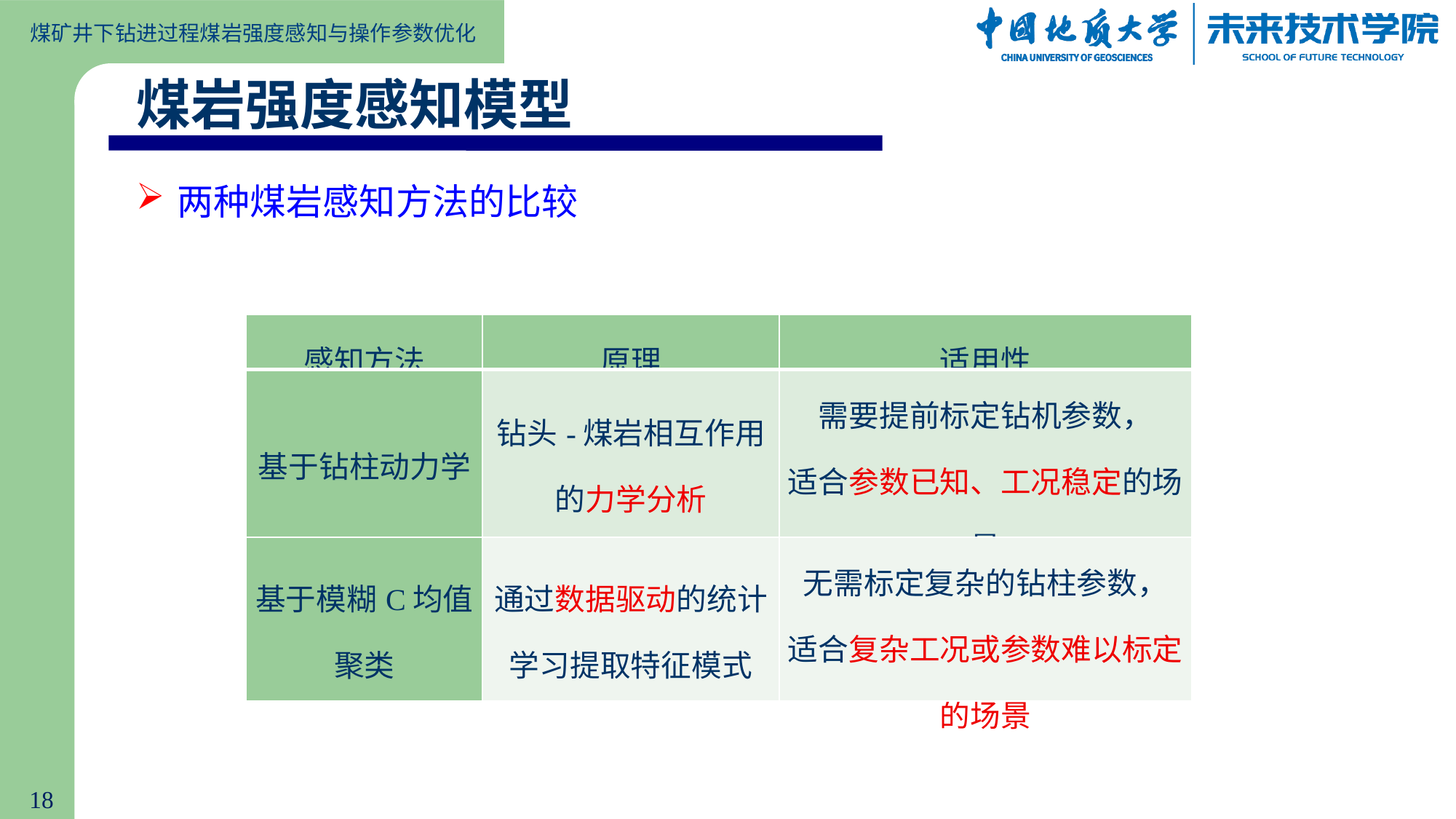

煤岩强度感知模型
两种煤岩感知方法的比较

| 感知方法 | 原理 | 适用性 |
| --- | --- | --- |
| 基于钻柱动力学 | 钻头-煤岩相互作用的力学分析 | 需要提前标定钻机参数， 适合参数已知、工况稳定的场景 |
| 基于模糊C均值聚类 | 通过数据驱动的统计学习提取特征模式 | 无需标定复杂的钻柱参数， 适合复杂工况或参数难以标定的场景 |
18